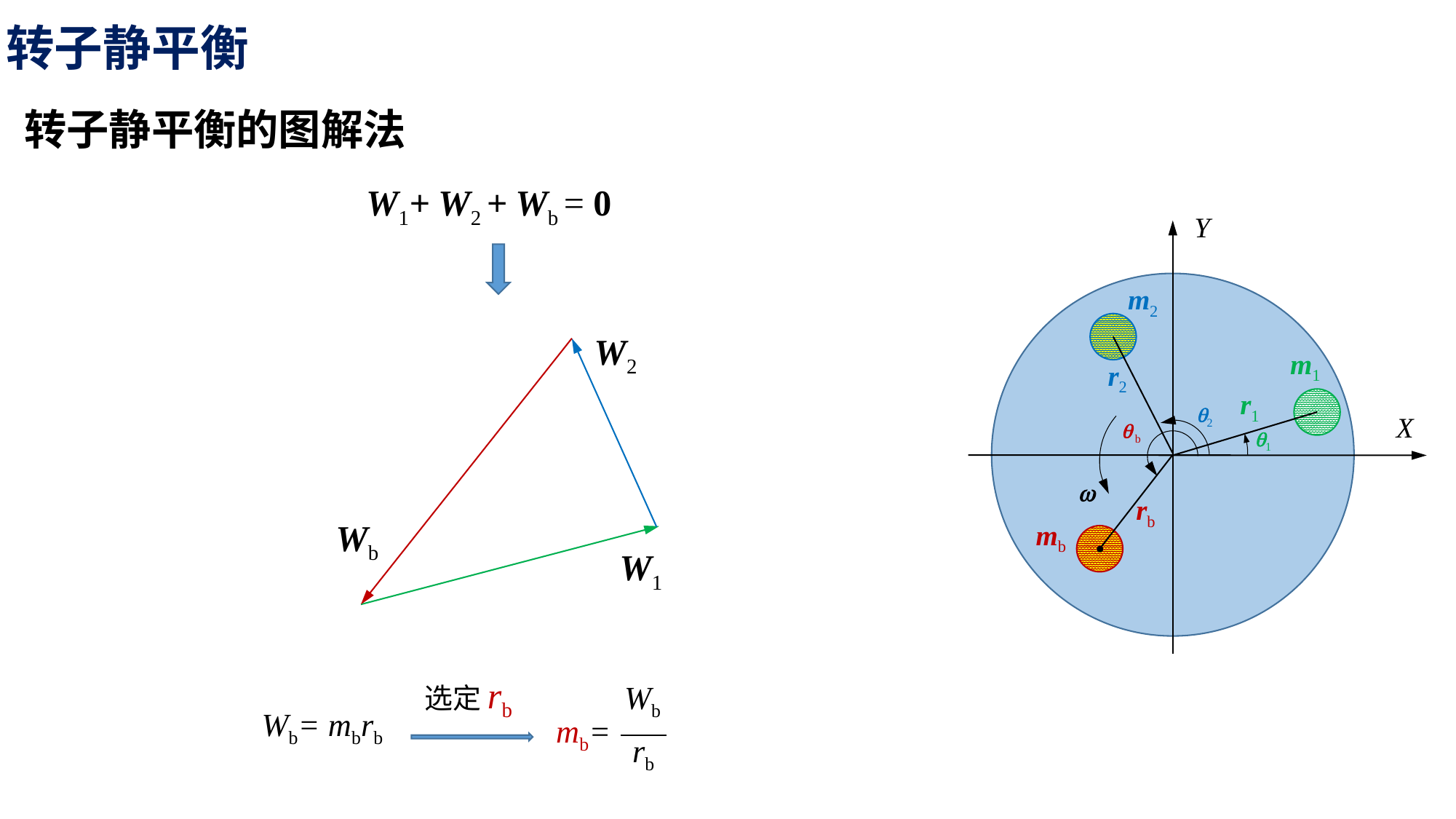

转子静平衡
转子静平衡的图解法
W1+ W2 + Wb = 0
Y

m2

W2
m1
r2

r1

θ2
X
θ b

θ1

ω
rb
Wb
mb

W1

选定rb
Wb
mb=
rb
Wb= mbrb